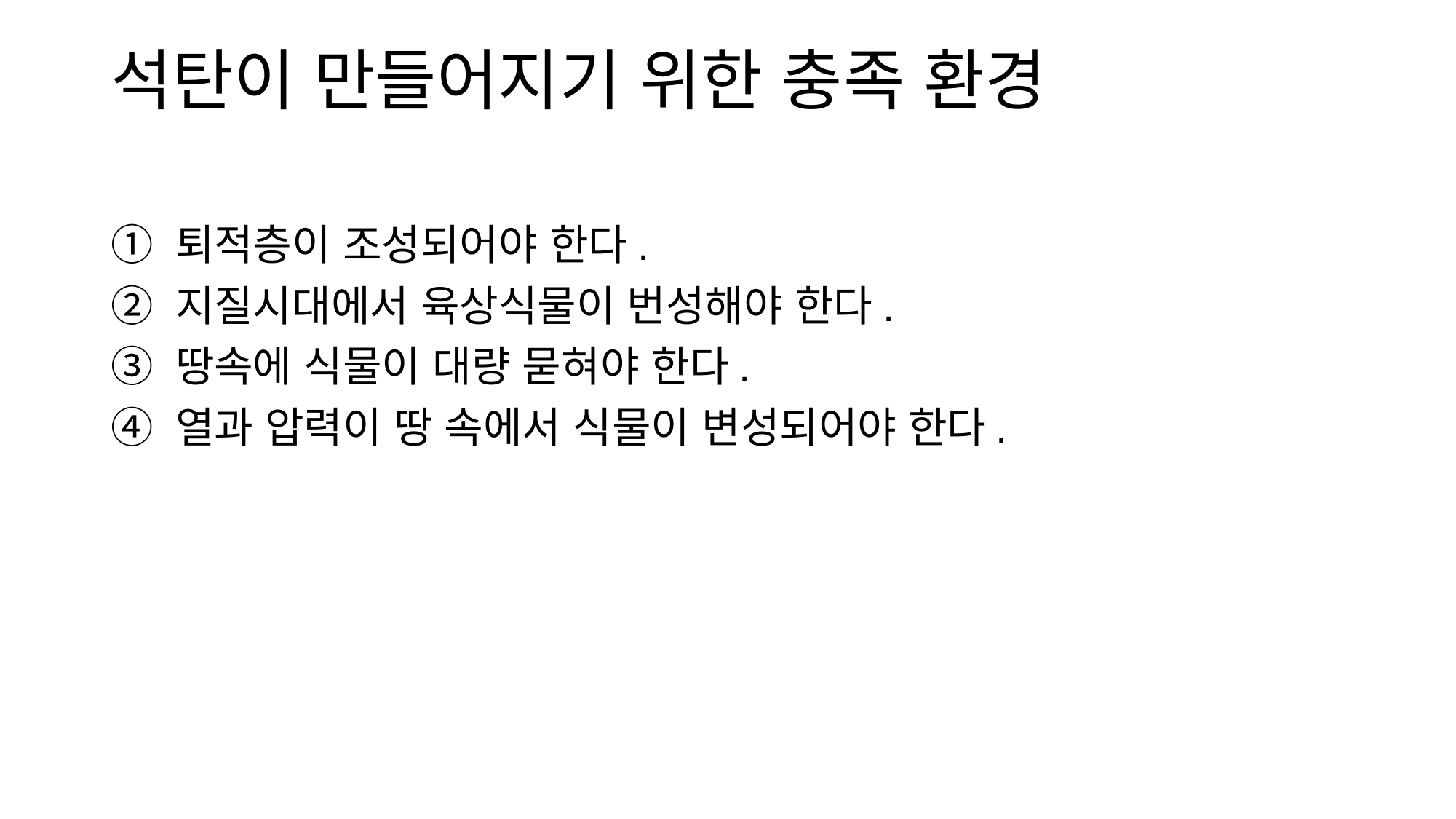

# 석탄이 만들어지기 위한 충족 환경
① 퇴적층이 조성되어야 한다.
② 지질시대에서 육상식물이 번성해야 한다.
③ 땅속에 식물이 대량 묻혀야 한다.
④ 열과 압력이 땅 속에서 식물이 변성되어야 한다.